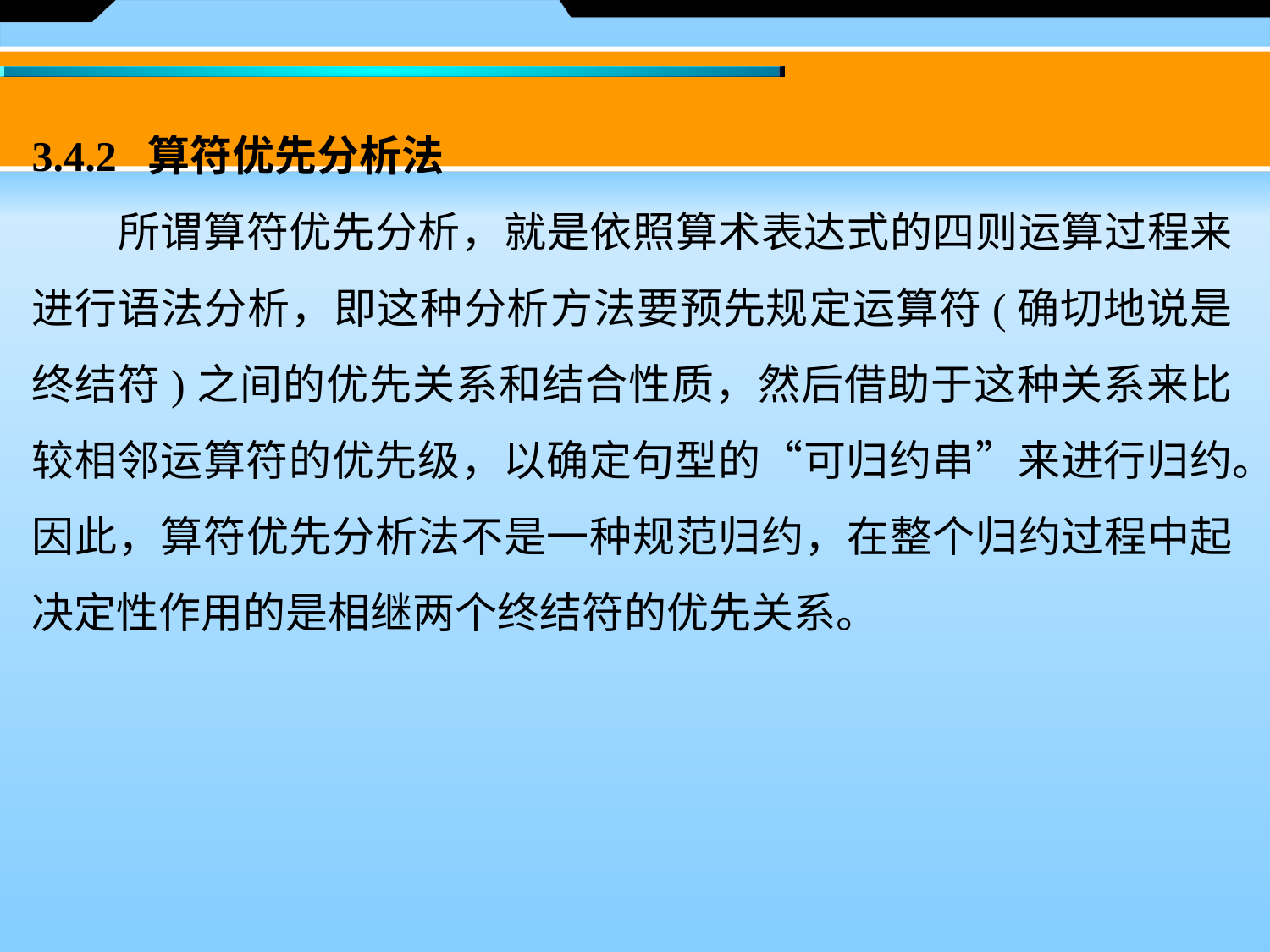

3.4.2  算符优先分析法
　　所谓算符优先分析，就是依照算术表达式的四则运算过程来进行语法分析，即这种分析方法要预先规定运算符(确切地说是终结符)之间的优先关系和结合性质，然后借助于这种关系来比较相邻运算符的优先级，以确定句型的“可归约串”来进行归约。因此，算符优先分析法不是一种规范归约，在整个归约过程中起决定性作用的是相继两个终结符的优先关系。